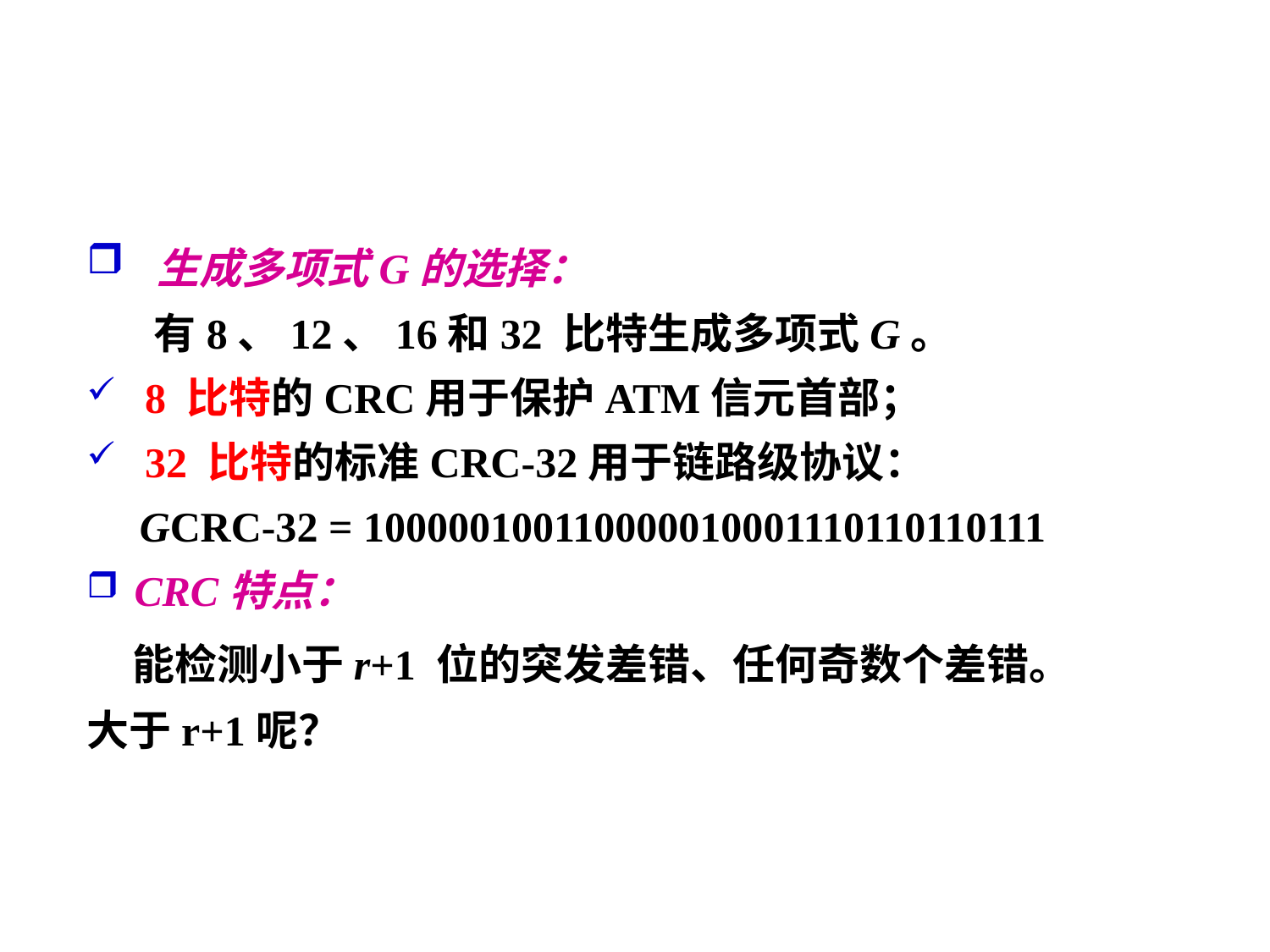

#
 生成多项式G的选择：
      有8、12、16和32 比特生成多项式G。
 8 比特的CRC用于保护ATM信元首部；
 32 比特的标准CRC-32用于链路级协议：
     GCRC-32 = 100000100110000010001110110110111
CRC特点：
   能检测小于r+1 位的突发差错、任何奇数个差错。
大于r+1呢？
36